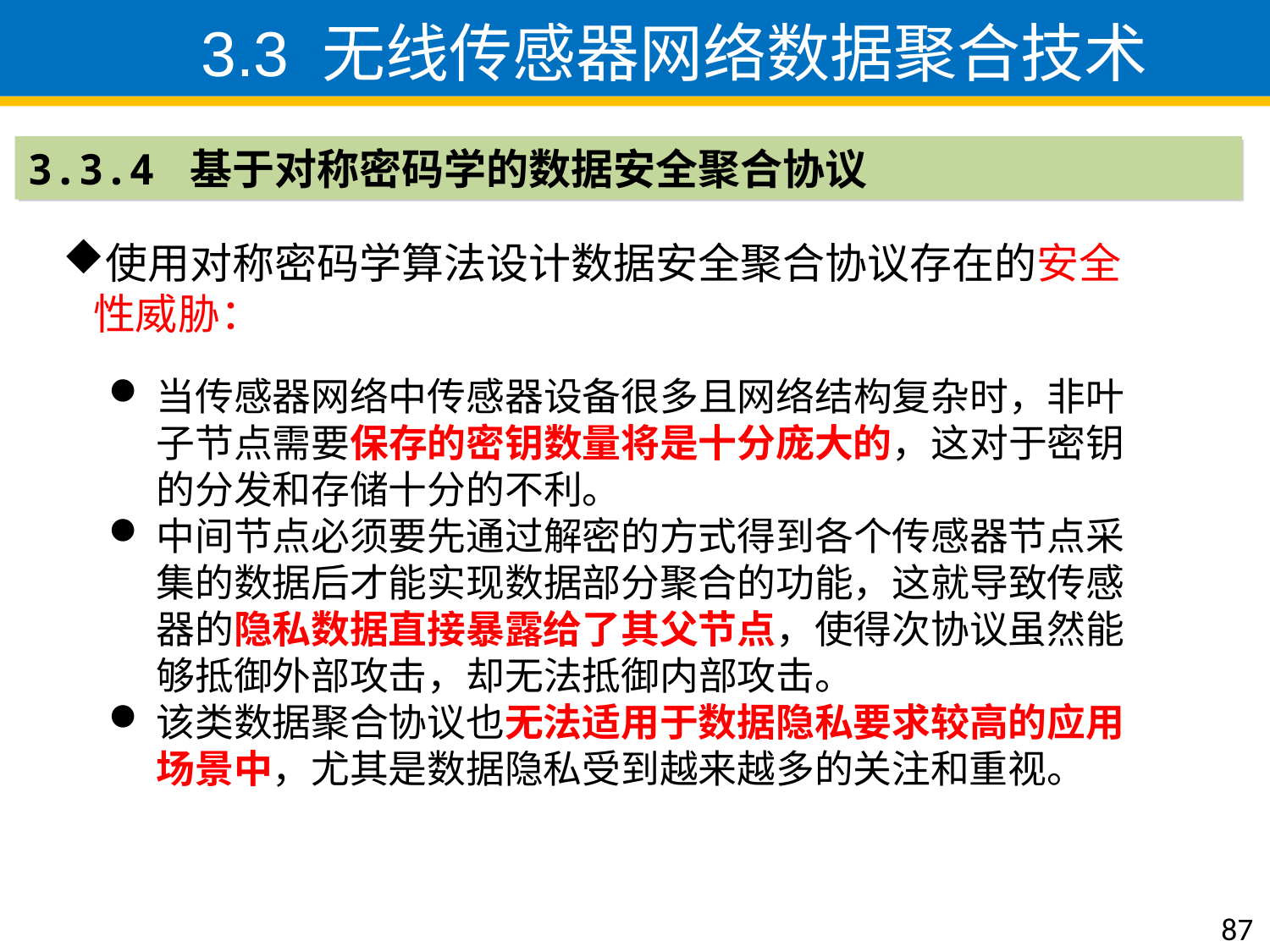

3.3 无线传感器网络数据聚合技术

3.3.4 基于对称密码学的数据安全聚合协议
使用对称密码学算法设计数据安全聚合协议存在的安全性威胁：
当传感器网络中传感器设备很多且网络结构复杂时，非叶子节点需要保存的密钥数量将是十分庞大的，这对于密钥的分发和存储十分的不利。
中间节点必须要先通过解密的方式得到各个传感器节点采集的数据后才能实现数据部分聚合的功能，这就导致传感器的隐私数据直接暴露给了其父节点，使得次协议虽然能够抵御外部攻击，却无法抵御内部攻击。
该类数据聚合协议也无法适用于数据隐私要求较高的应用场景中，尤其是数据隐私受到越来越多的关注和重视。
87